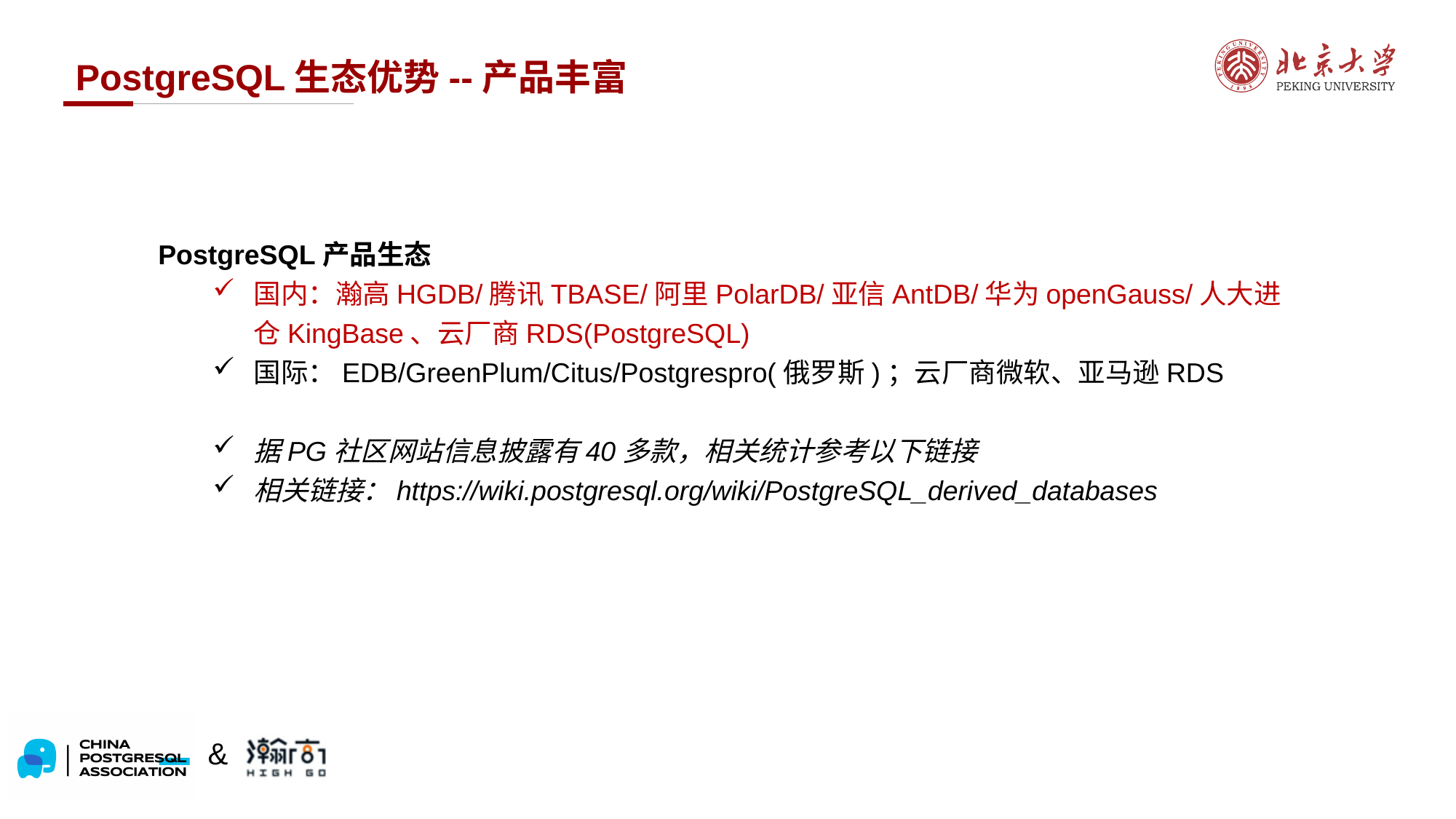

PostgreSQL生态优势--产品丰富
PostgreSQL产品生态
国内：瀚高HGDB/腾讯TBASE/阿里PolarDB/亚信AntDB/华为openGauss/人大进仓KingBase、云厂商RDS(PostgreSQL)
国际：EDB/GreenPlum/Citus/Postgrespro(俄罗斯)；云厂商微软、亚马逊RDS

据PG社区网站信息披露有40多款，相关统计参考以下链接
相关链接：https://wiki.postgresql.org/wiki/PostgreSQL_derived_databases